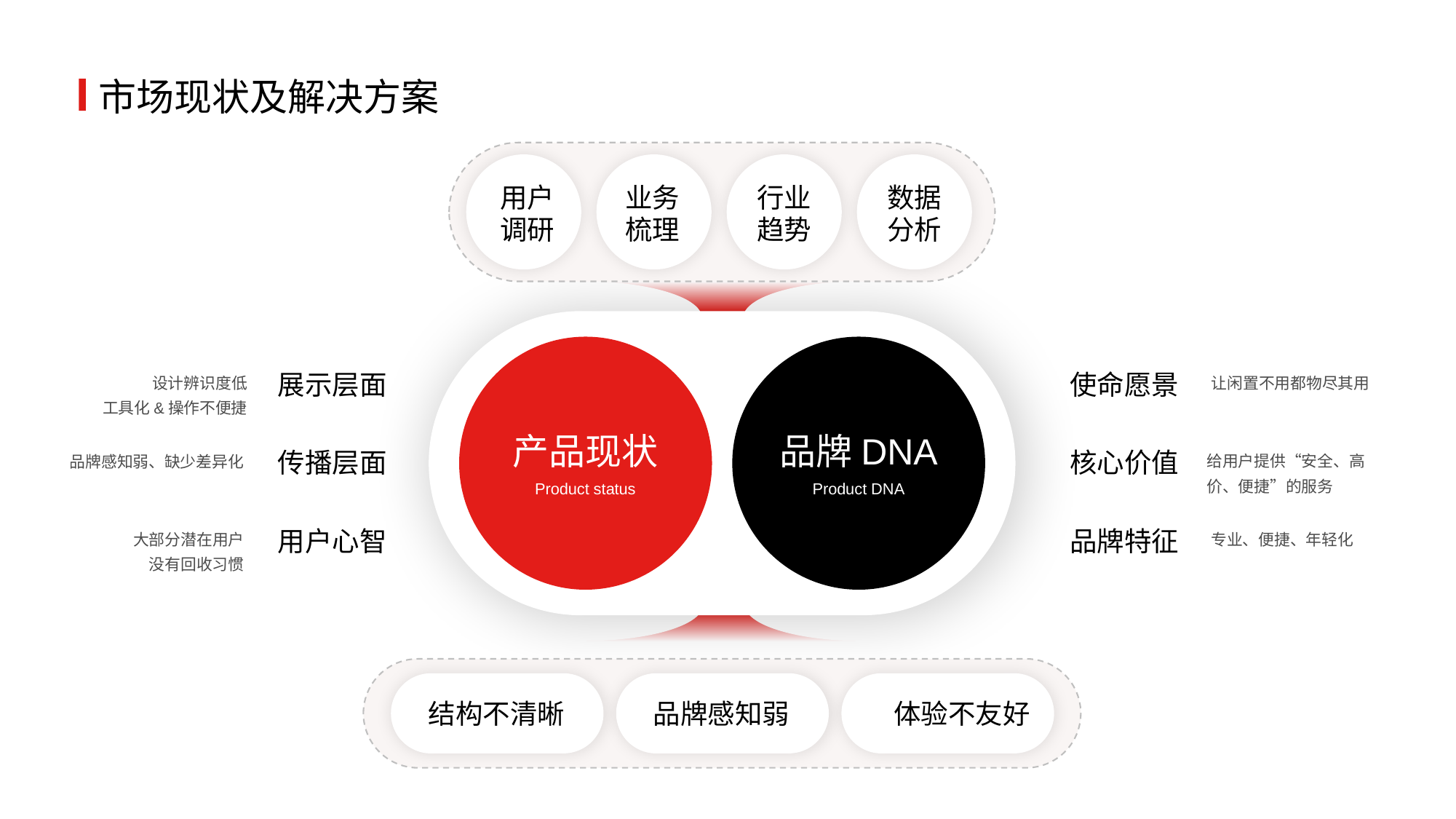

市场现状及解决方案

用户
调研
业务
梳理
行业
趋势
数据
分析

设计辨识度低
工具化&操作不便捷
展示层面
使命愿景
让闲置不用都物尽其用
产品现状
Product status
品牌DNA
Product DNA
品牌感知弱、缺少差异化
传播层面
核心价值
给用户提供“安全、高
价、便捷”的服务
大部分潜在用户
没有回收习惯
用户心智
品牌特征
专业、便捷、年轻化

结构不清晰
品牌感知弱
体验不友好